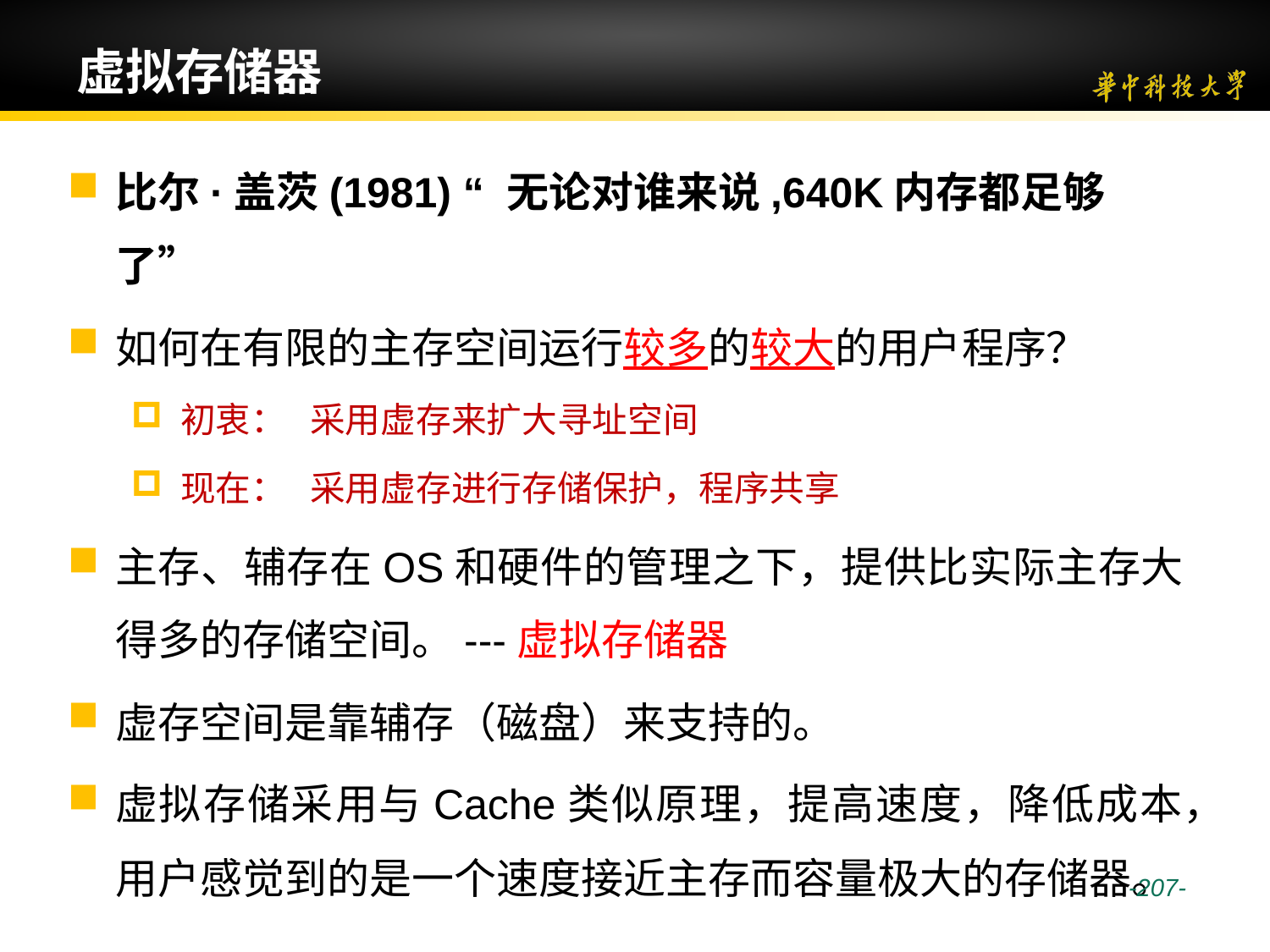

# 虚拟存储器
比尔·盖茨(1981) “ 无论对谁来说,640K内存都足够了”
如何在有限的主存空间运行较多的较大的用户程序？
初衷：   采用虚存来扩大寻址空间
现在：   采用虚存进行存储保护，程序共享
主存、辅存在OS和硬件的管理之下，提供比实际主存大得多的存储空间。---虚拟存储器
虚存空间是靠辅存（磁盘）来支持的。
虚拟存储采用与Cache类似原理，提高速度，降低成本，用户感觉到的是一个速度接近主存而容量极大的存储器。

 -207-